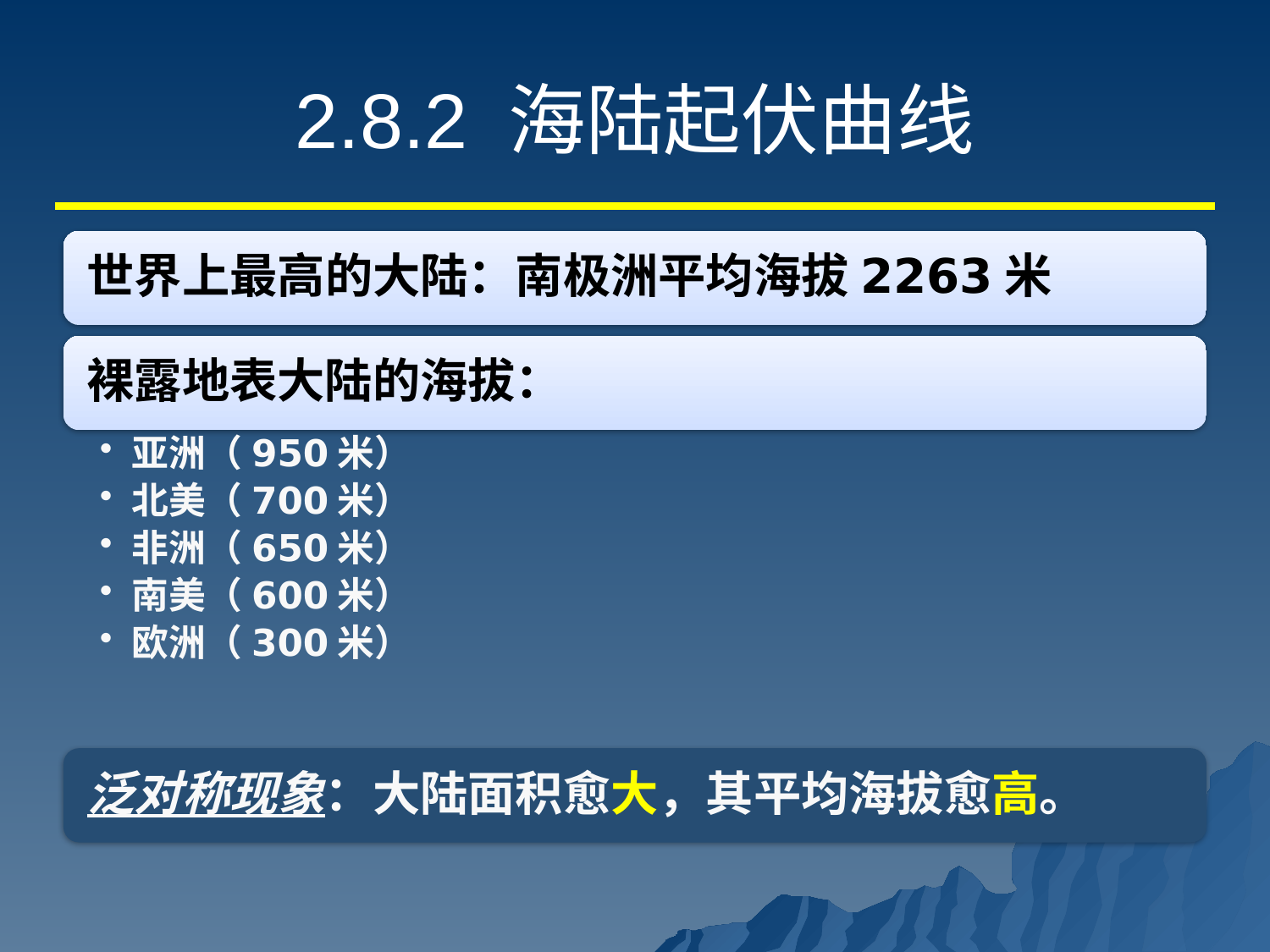

# 2.8.2 海陆起伏曲线
世界上最高的大陆：南极洲平均海拔2263米
裸露地表大陆的海拔：
亚洲（950米）
北美（700米）
非洲（650米）
南美（600米）
欧洲（300米）

泛对称现象：大陆面积愈大，其平均海拔愈高。